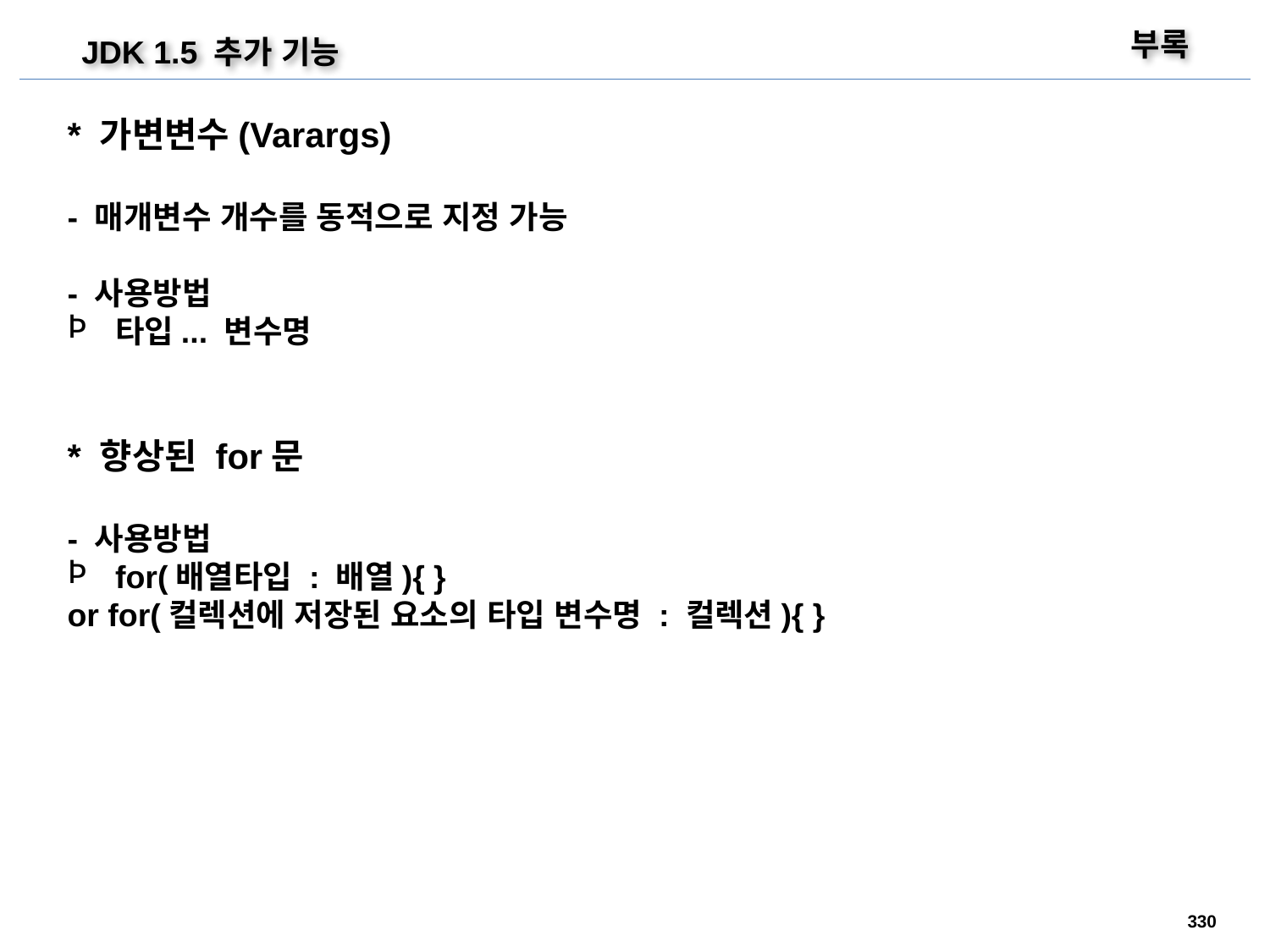

부록
JDK 1.5 추가 기능
* 가변변수(Varargs)

- 매개변수 개수를 동적으로 지정 가능

- 사용방법
타입... 변수명

* 향상된 for문

- 사용방법
for(배열타입 : 배열){ }
or for(컬렉션에 저장된 요소의 타입 변수명 : 컬렉션){ }